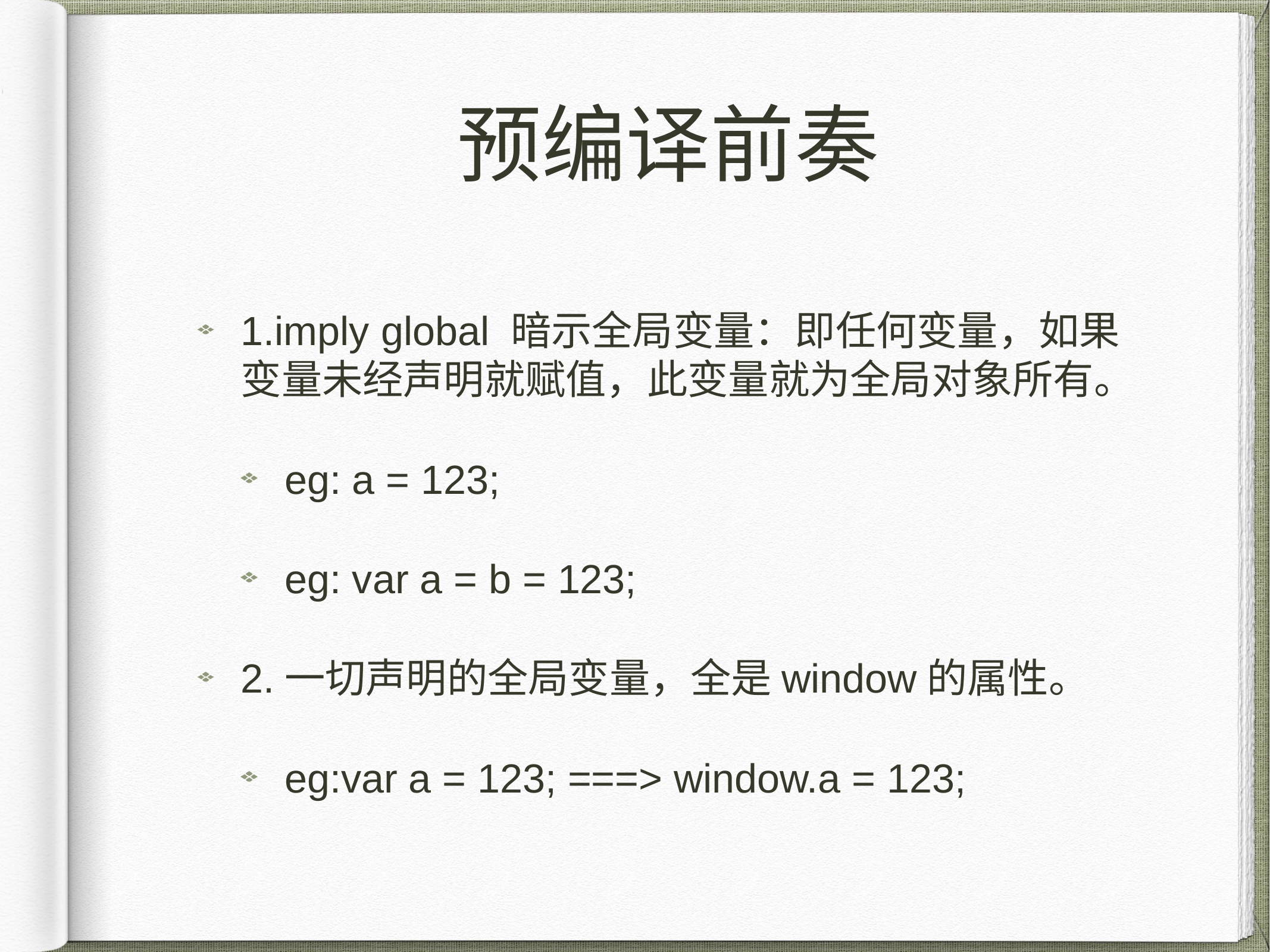

# 预编译前奏
1.imply global 暗示全局变量：即任何变量，如果变量未经声明就赋值，此变量就为全局对象所有。
eg: a = 123;
eg: var a = b = 123;
2.一切声明的全局变量，全是window的属性。
eg:var a = 123; ===> window.a = 123;